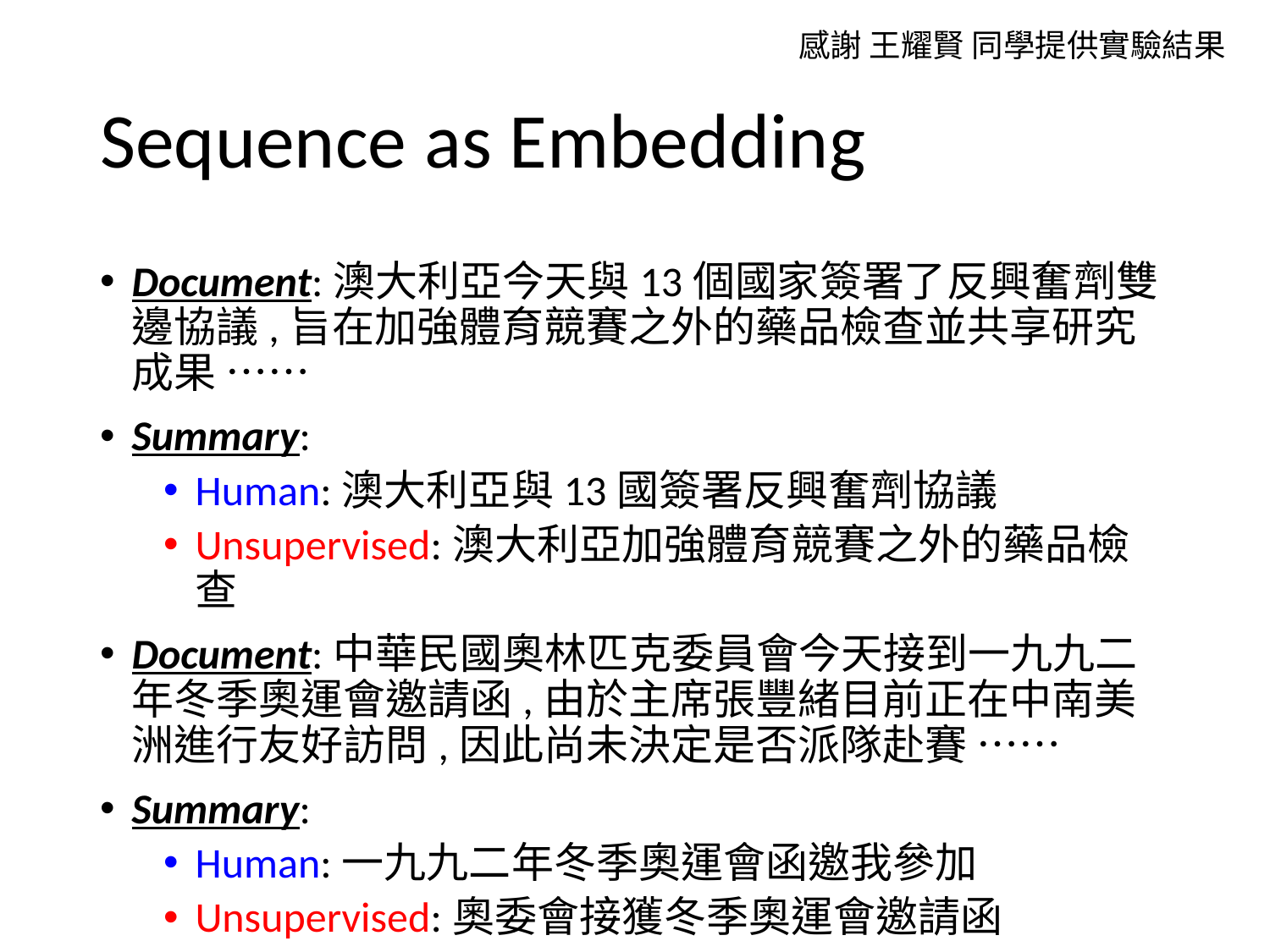

感謝 王耀賢 同學提供實驗結果
# Sequence as Embedding
Document:澳大利亞今天與13個國家簽署了反興奮劑雙邊協議,旨在加強體育競賽之外的藥品檢查並共享研究成果 ……
Summary:
Human:澳大利亞與13國簽署反興奮劑協議
Unsupervised:澳大利亞加強體育競賽之外的藥品檢查
Document:中華民國奧林匹克委員會今天接到一九九二年冬季奧運會邀請函,由於主席張豐緒目前正在中南美洲進行友好訪問,因此尚未決定是否派隊赴賽 ……
Summary:
Human:一九九二年冬季奧運會函邀我參加
Unsupervised:奧委會接獲冬季奧運會邀請函